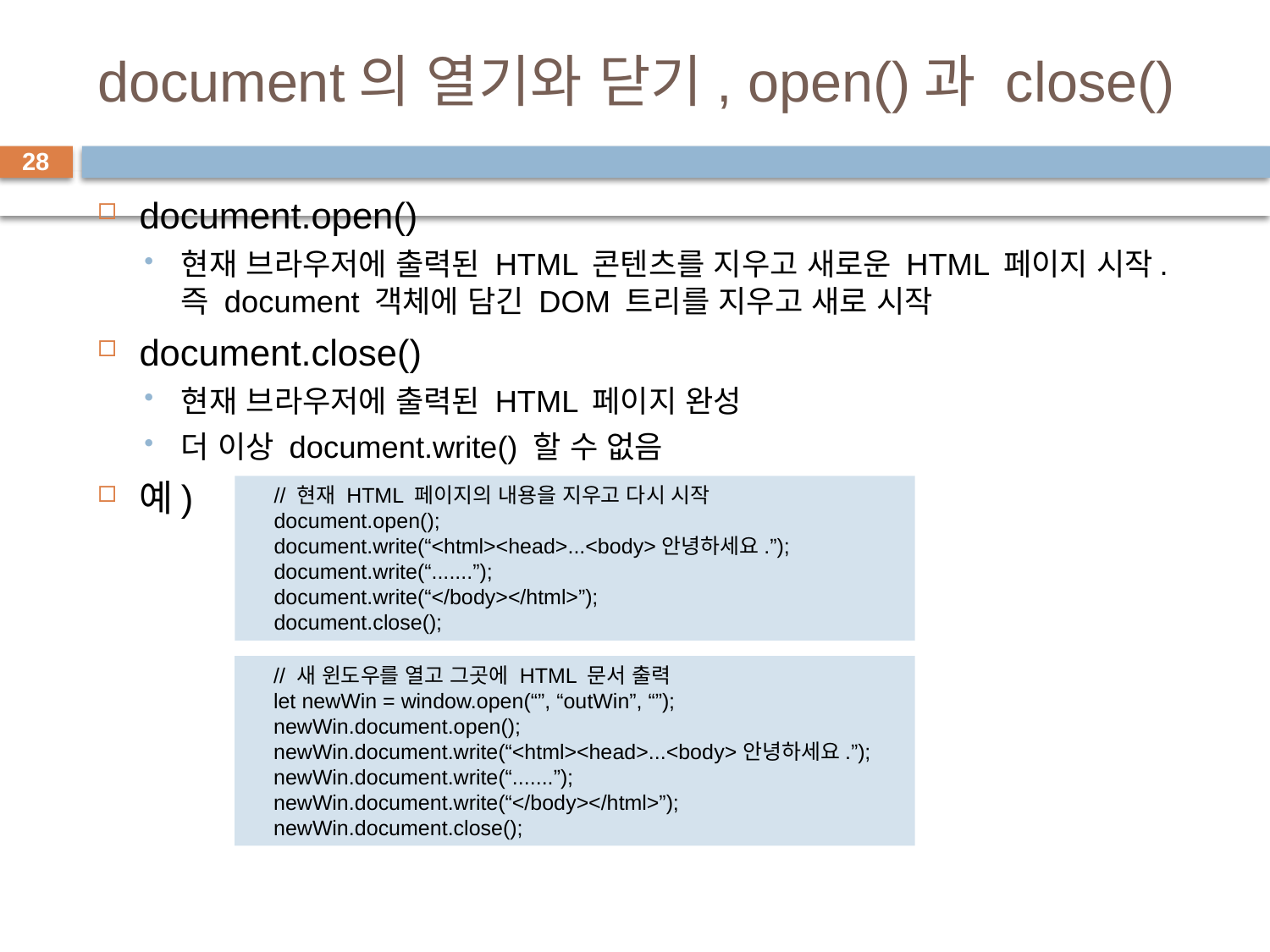

# document의 열기와 닫기, open()과 close()
28
document.open()
현재 브라우저에 출력된 HTML 콘텐츠를 지우고 새로운 HTML 페이지 시작. 즉 document 객체에 담긴 DOM 트리를 지우고 새로 시작
document.close()
현재 브라우저에 출력된 HTML 페이지 완성
더 이상 document.write() 할 수 없음
예)

// 현재 HTML 페이지의 내용을 지우고 다시 시작
document.open();
document.write(“<html><head>...<body>안녕하세요.”);
document.write(“.......”);
document.write(“</body></html>”);
document.close();
// 새 윈도우를 열고 그곳에 HTML 문서 출력
let newWin = window.open(“”, “outWin”, “”);
newWin.document.open();
newWin.document.write(“<html><head>...<body>안녕하세요.”);
newWin.document.write(“.......”);
newWin.document.write(“</body></html>”);
newWin.document.close();